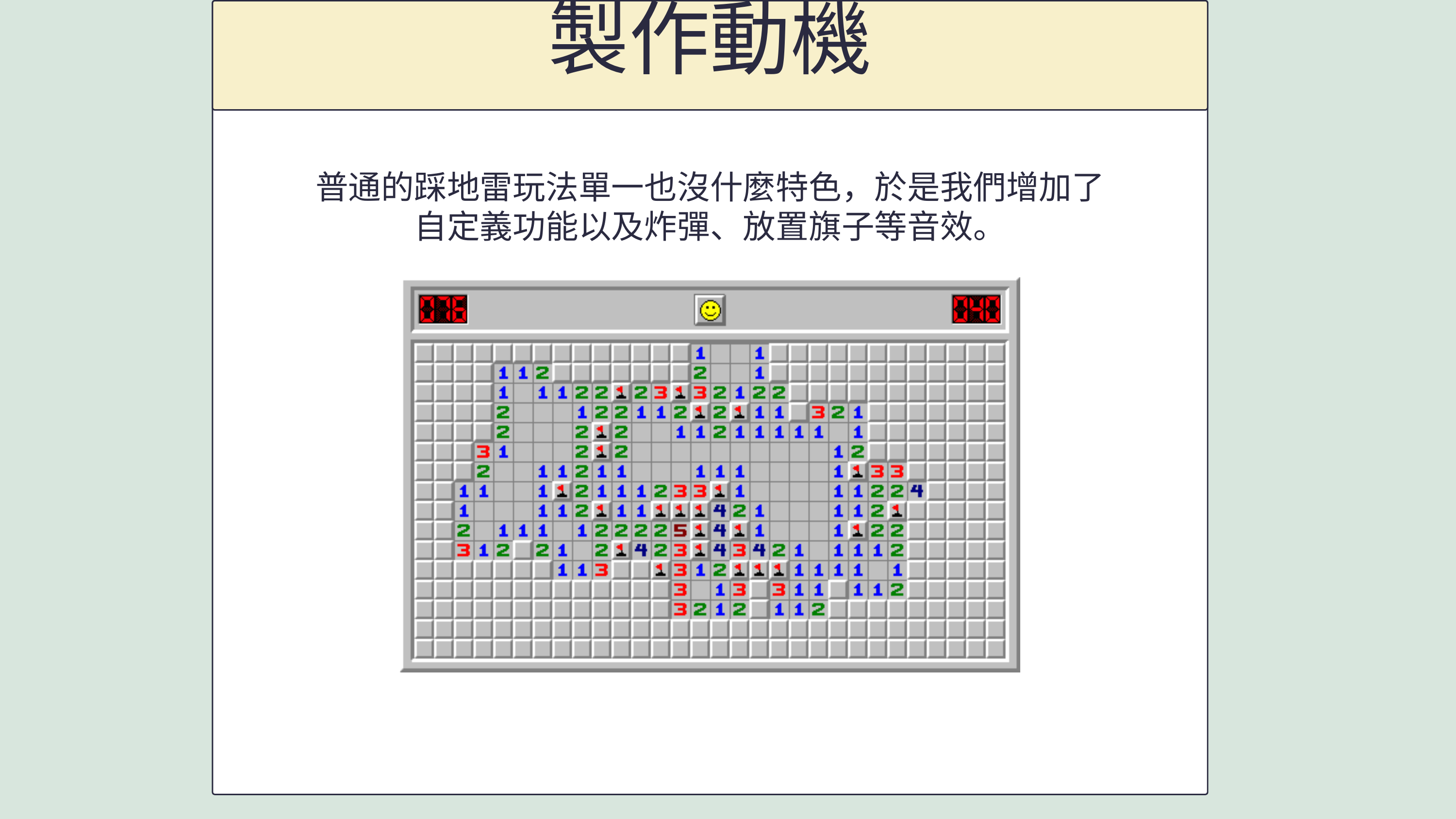

製作動機
普通的踩地雷玩法單一也沒什麼特色，於是我們增加了自定義功能以及炸彈、放置旗子等音效。​